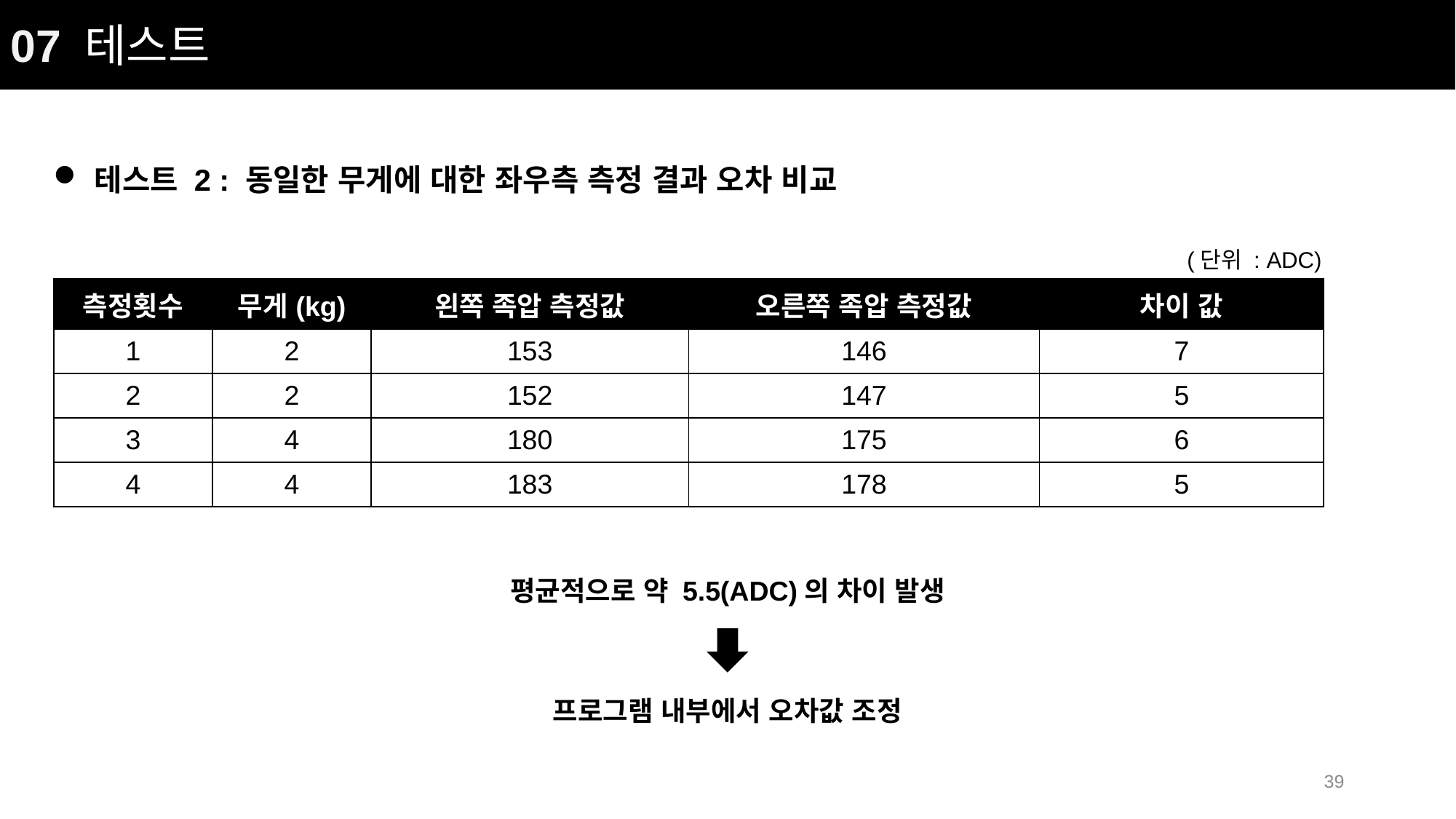

07 테스트
테스트 2 : 동일한 무게에 대한 좌우측 측정 결과 오차 비교
(단위 : ADC)
| 측정횟수 | 무게(kg) | 왼쪽 족압 측정값 | 오른쪽 족압 측정값 | 차이 값 |
| --- | --- | --- | --- | --- |
| 1 | 2 | 153 | 146 | 7 |
| 2 | 2 | 152 | 147 | 5 |
| 3 | 4 | 180 | 175 | 6 |
| 4 | 4 | 183 | 178 | 5 |
평균적으로 약 5.5(ADC)의 차이 발생

프로그램 내부에서 오차값 조정
39